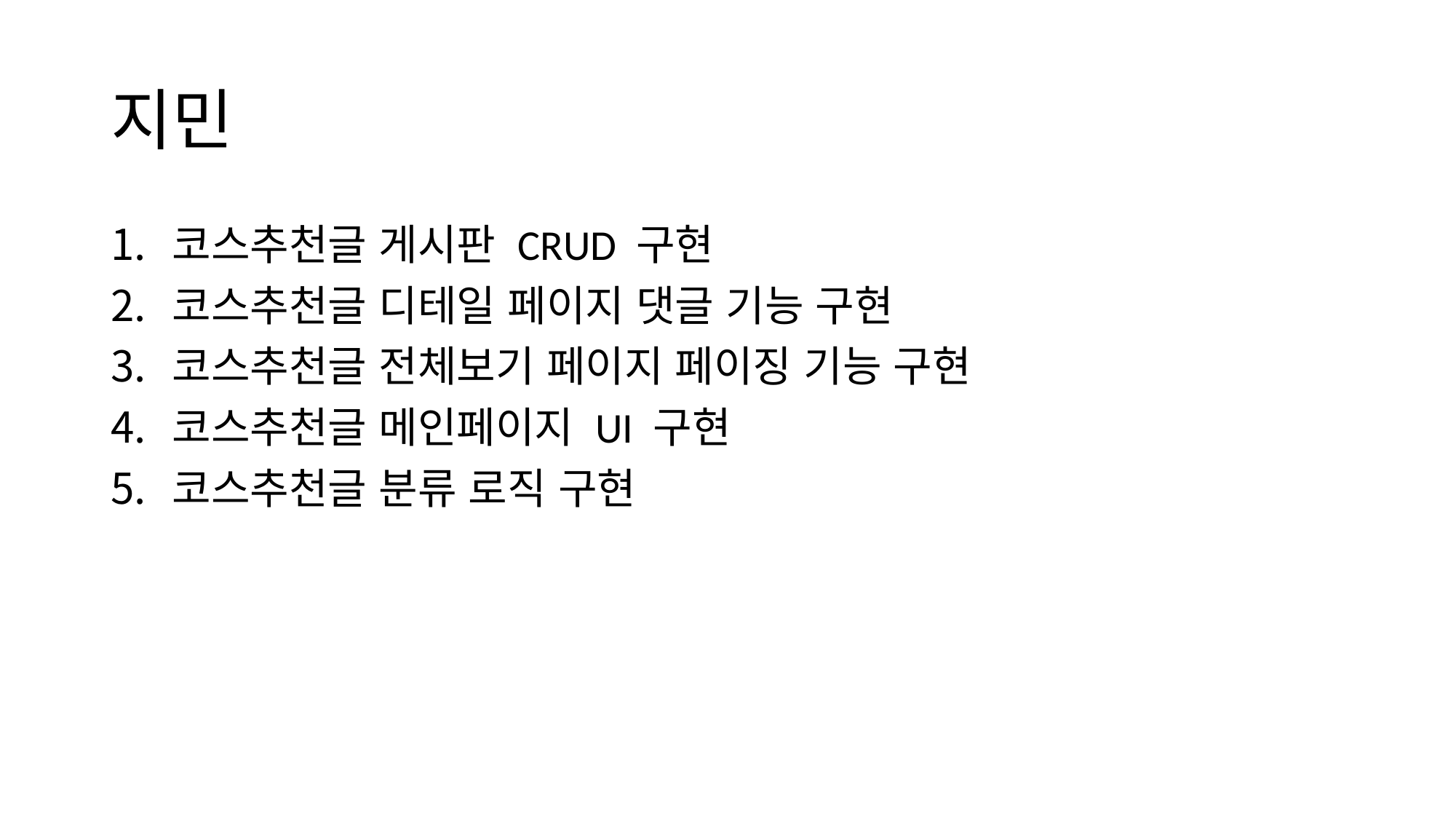

# 지민
코스추천글 게시판 CRUD 구현
코스추천글 디테일 페이지 댓글 기능 구현
코스추천글 전체보기 페이지 페이징 기능 구현
코스추천글 메인페이지 UI 구현
코스추천글 분류 로직 구현